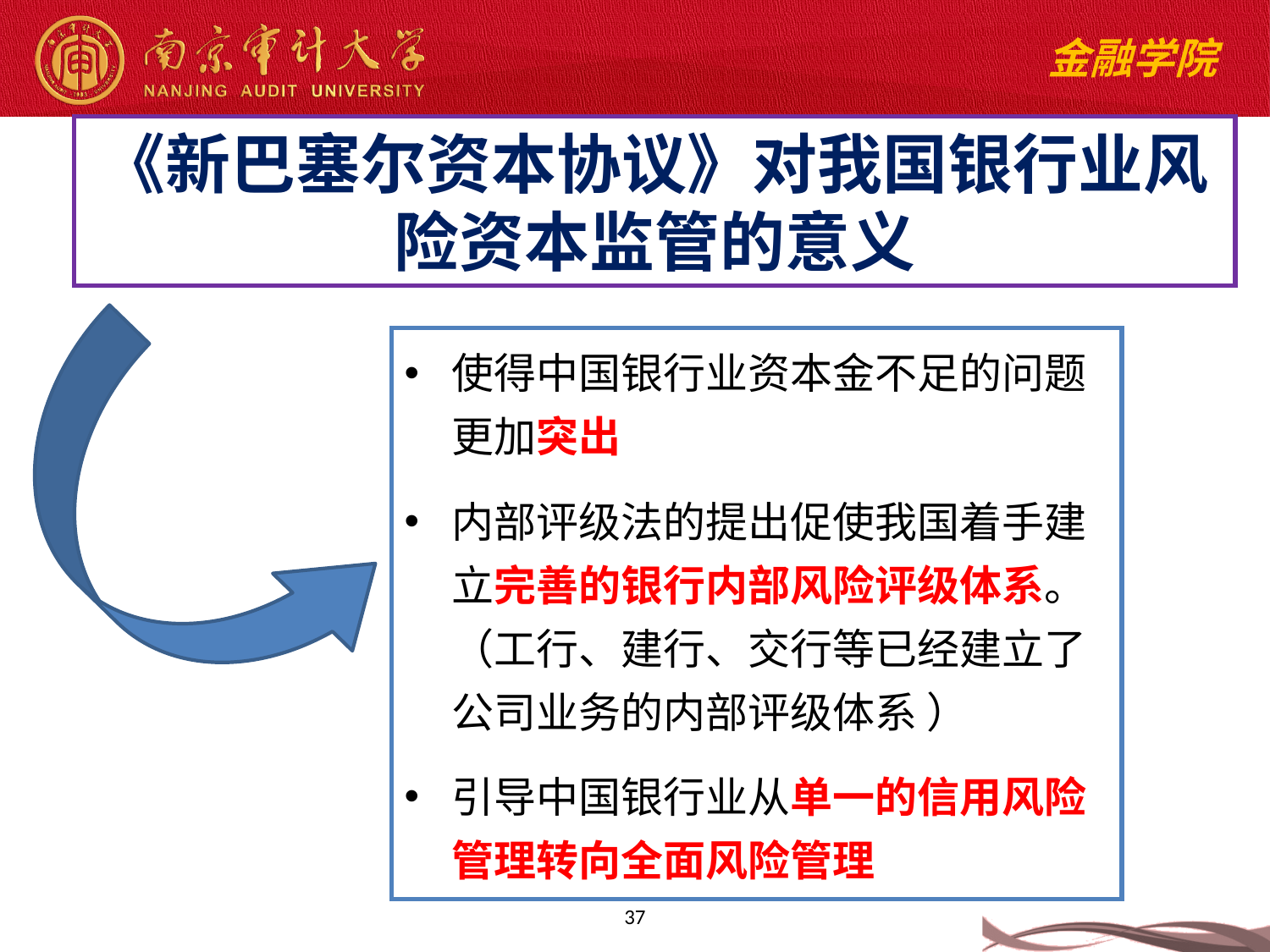

《新巴塞尔资本协议》对我国银行业风险资本监管的意义

使得中国银行业资本金不足的问题更加突出
内部评级法的提出促使我国着手建立完善的银行内部风险评级体系。（工行、建行、交行等已经建立了公司业务的内部评级体系 ）
引导中国银行业从单一的信用风险管理转向全面风险管理

37